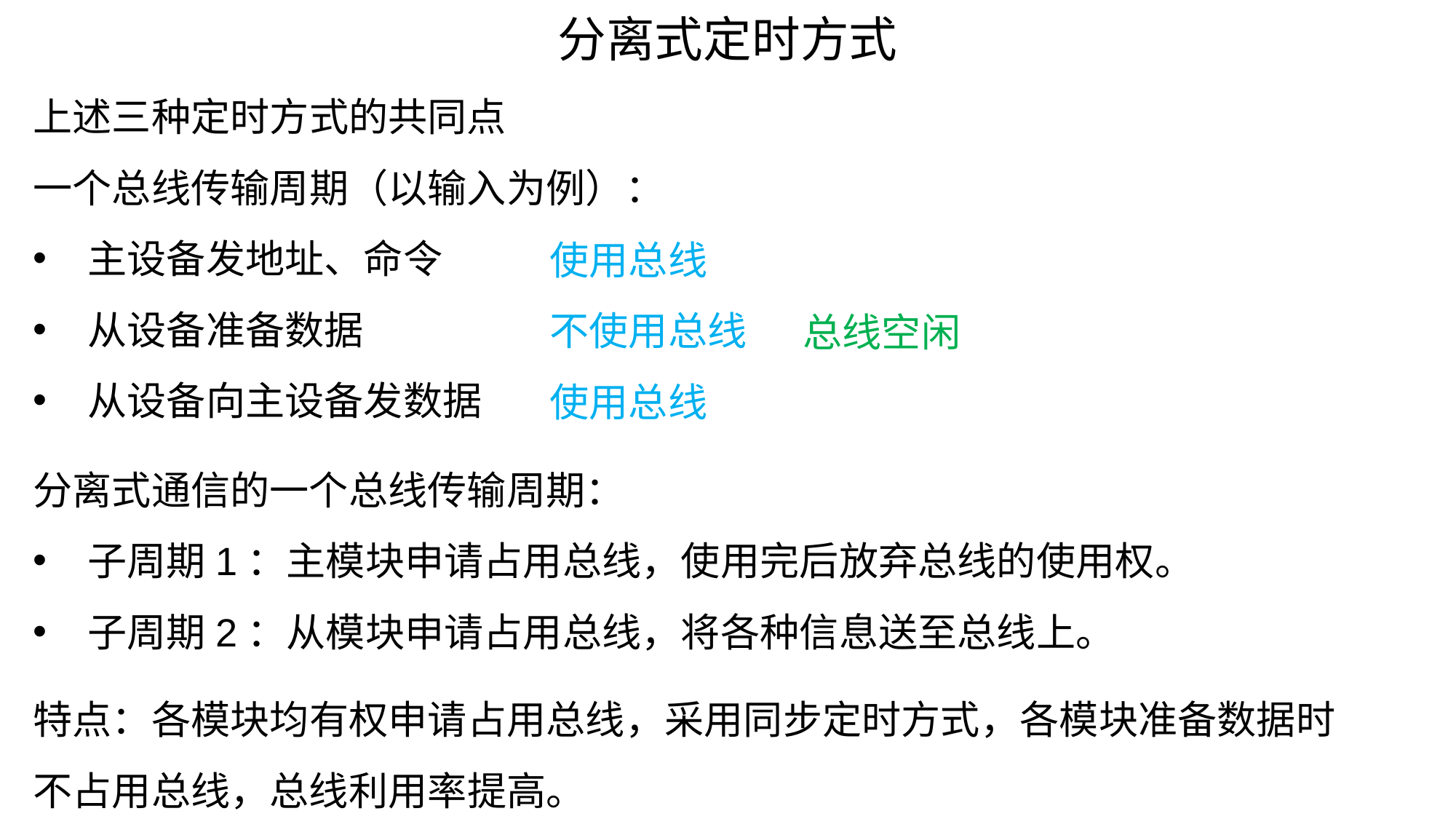

分离式定时方式
上述三种定时方式的共同点
一个总线传输周期（以输入为例）：
主设备发地址、命令
从设备准备数据
从设备向主设备发数据
使用总线
不使用总线
使用总线
总线空闲
分离式通信的一个总线传输周期：
子周期1：主模块申请占用总线，使用完后放弃总线的使用权。
子周期2：从模块申请占用总线，将各种信息送至总线上。
特点：各模块均有权申请占用总线，采用同步定时方式，各模块准备数据时不占用总线，总线利用率提高。